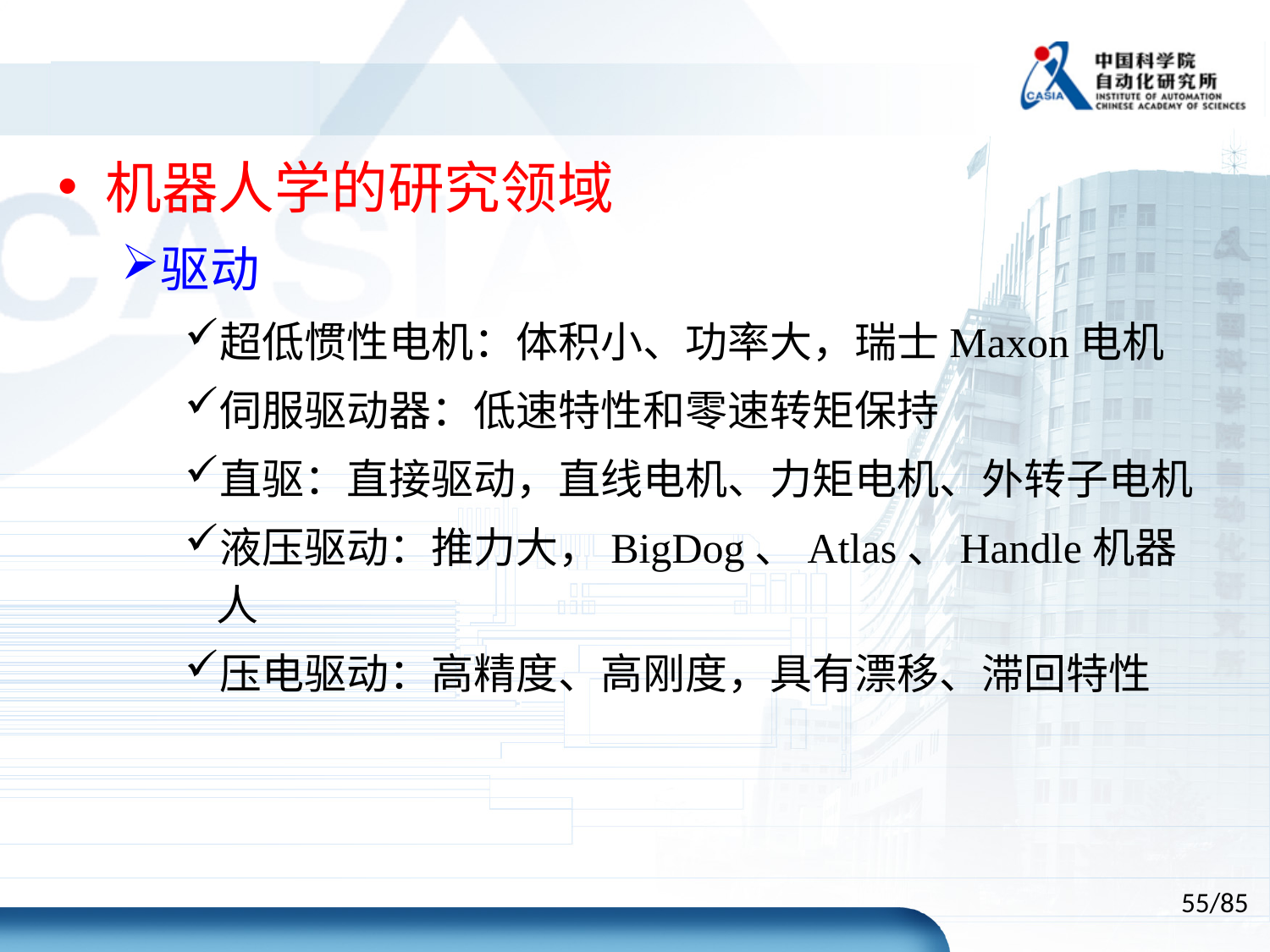

机器人学的研究领域
驱动
超低惯性电机：体积小、功率大，瑞士Maxon电机
伺服驱动器：低速特性和零速转矩保持
直驱：直接驱动，直线电机、力矩电机、外转子电机
液压驱动：推力大，BigDog、Atlas、Handle机器人
压电驱动：高精度、高刚度，具有漂移、滞回特性
55/85